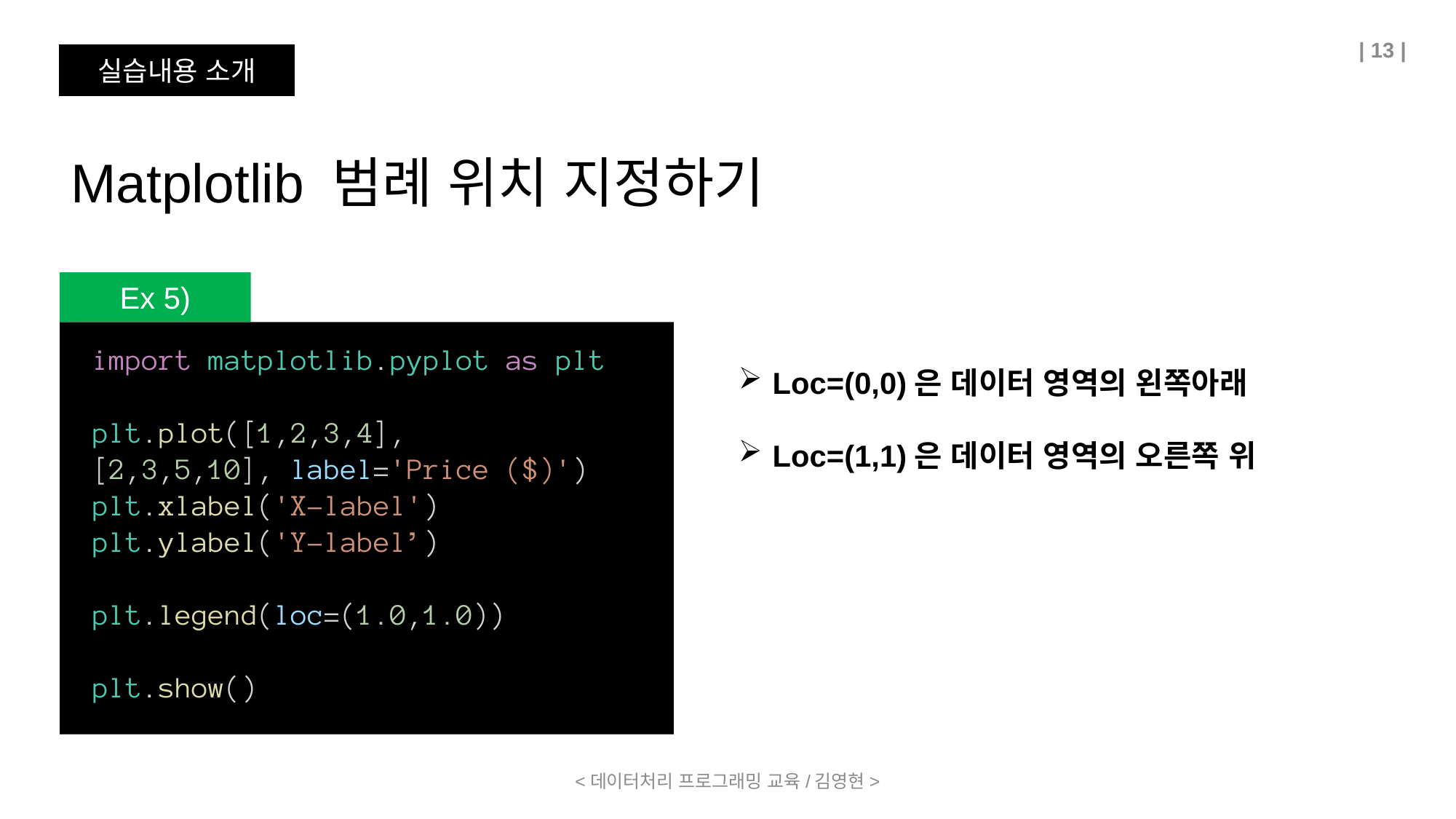

| 13 |
실습내용 소개
Matplotlib 범례 위치 지정하기
Ex 5)

Loc=(0,0)은 데이터 영역의 왼쪽아래
Loc=(1,1)은 데이터 영역의 오른쪽 위
import matplotlib.pyplot as plt
plt.plot([1,2,3,4],[2,3,5,10], label='Price ($)')
plt.xlabel('X-label')
plt.ylabel('Y-label’)

plt.legend(loc=(1.0,1.0))
plt.show()
<데이터처리 프로그래밍 교육/김영현>